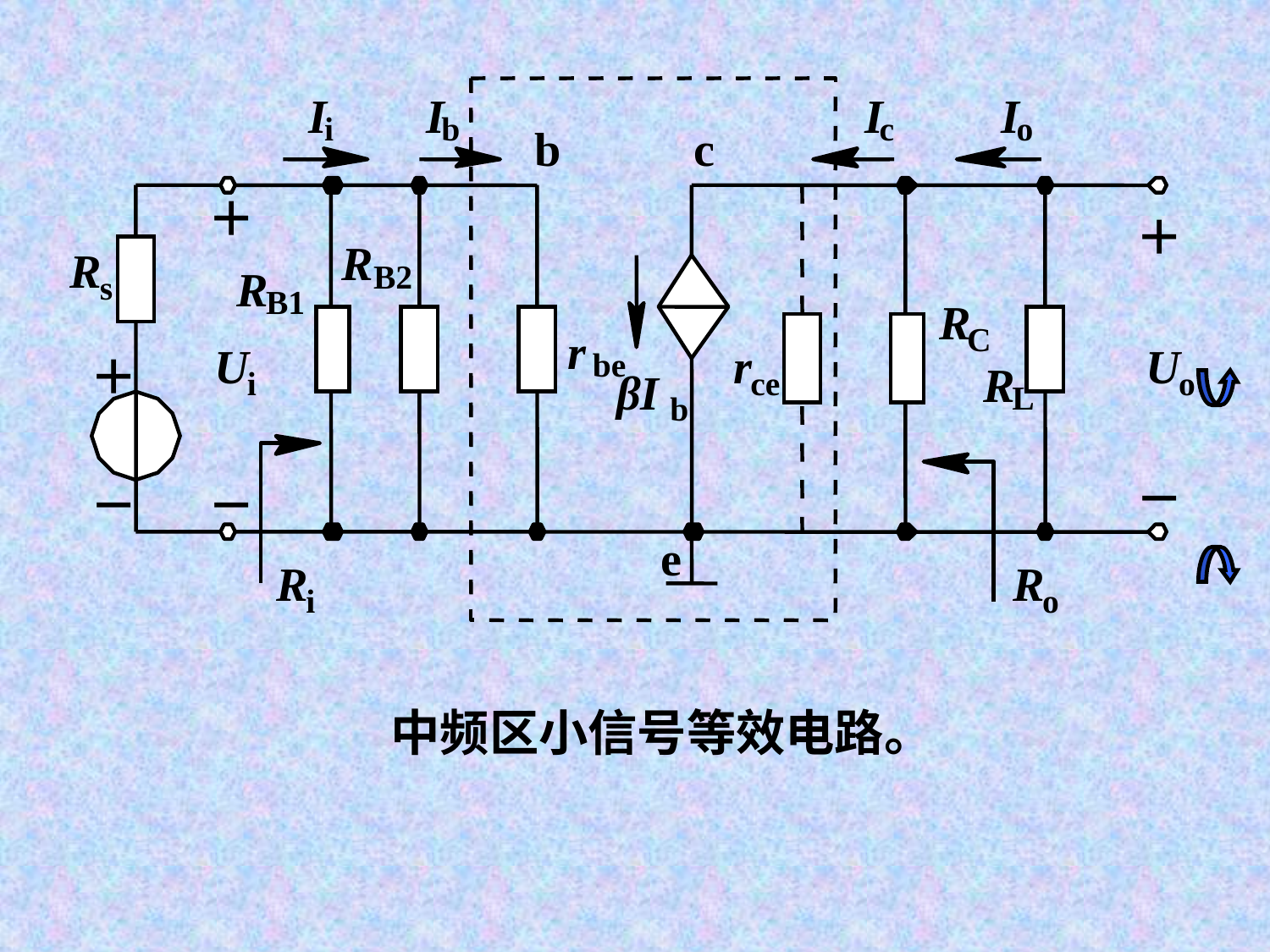

I
I
I
I

i
b

c
o
b
c

＋

＋

R

R

B2

R

s

B1

R

C
r

U
r
U

be
＋
R
i
βI
ce

o

L
b

－
－
－

e

R
R

i

o

中频区小信号等效电路。
22